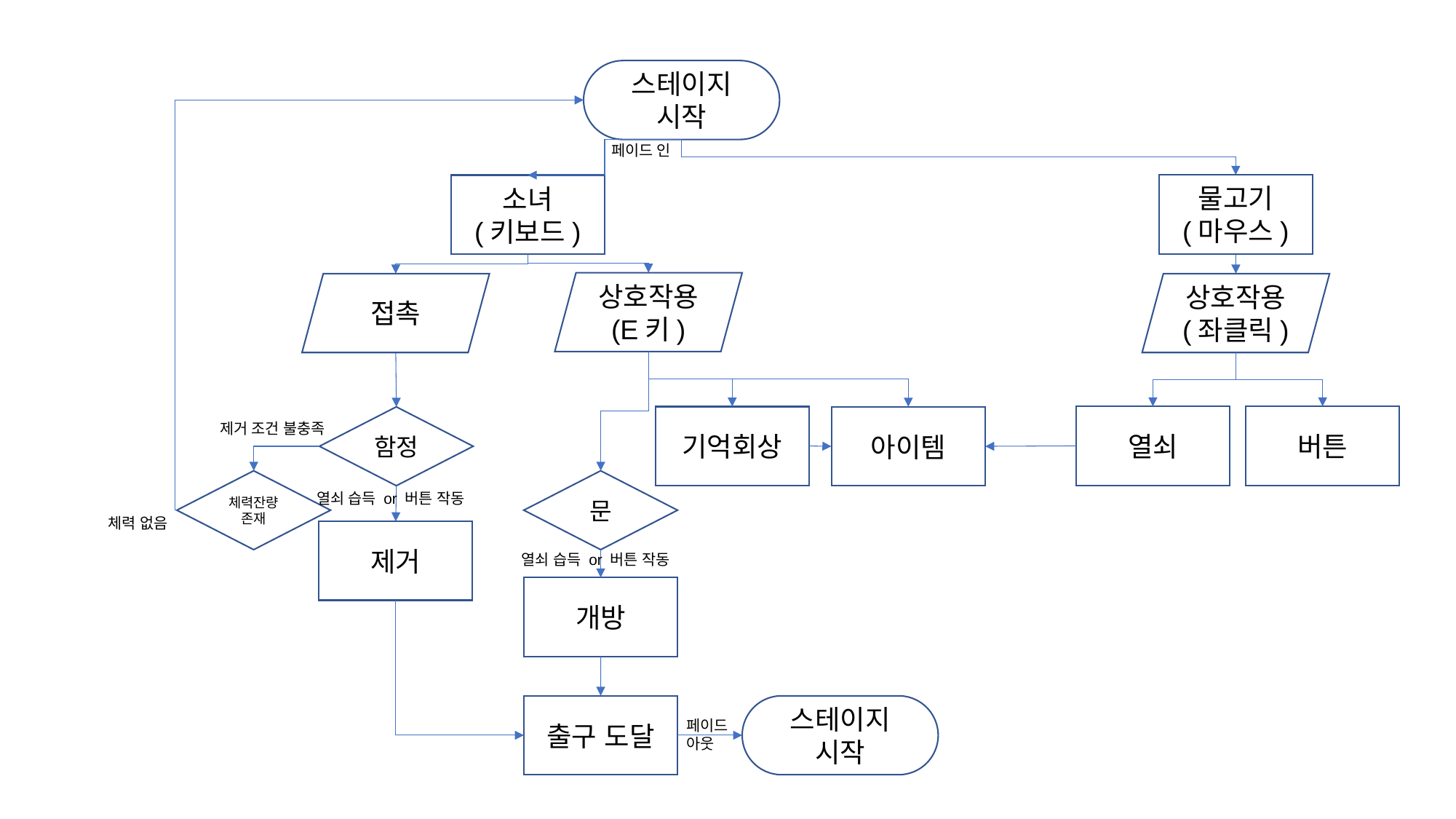

스테이지
시작
페이드 인
물고기
(마우스)
소녀
(키보드)
상호작용
(E키)
접촉
상호작용
(좌클릭)
열쇠
버튼
기억회상
아이템
함정
제거 조건 불충족
체력잔량 존재
문
열쇠 습득 or 버튼 작동
체력 없음
제거
열쇠 습득 or 버튼 작동
개방
출구 도달
스테이지
시작
페이드
아웃